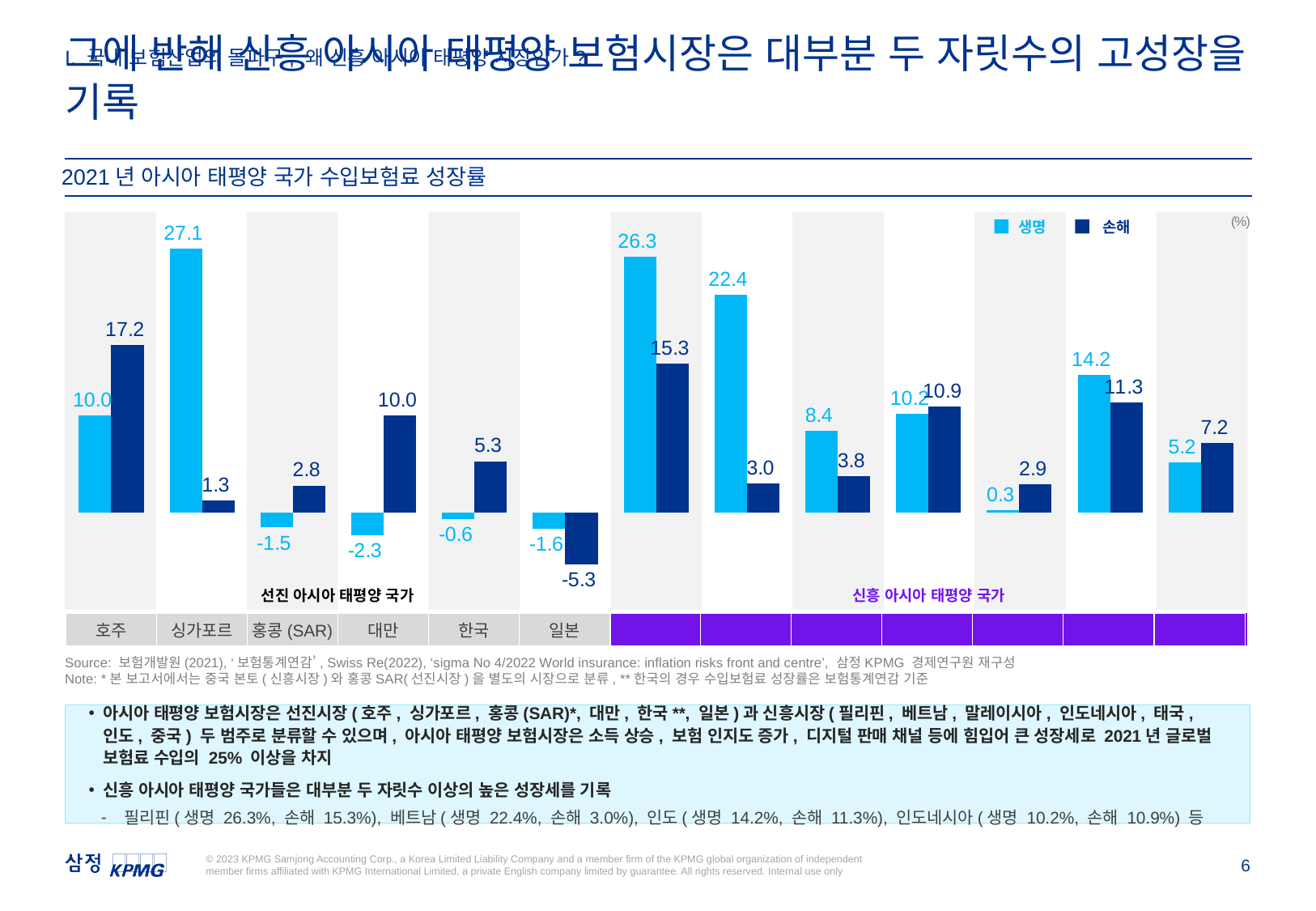

I. 국내 보험산업의 돌파구, 왜 신흥 아시아 태평양 시장인가?
그에 반해 신흥 아시아 태평양 보험시장은 대부분 두 자릿수의 고성장을 기록
2021년 아시아 태평양 국가 수입보험료 성장률

### Chart

| Category | 생명 | 손해 |
|---|---|---|
| 호주 | 10.0 | 17.2 |
| 싱가포르 | 27.1 | 1.3 |
| 홍콩 | -1.5 | 2.8 |
| 대만 | -2.3 | 10.0 |
| 한국 | -0.6 | 5.3 |
| 일본 | -1.6 | -5.3 |
| 필리핀 | 26.3 | 15.3 |
| 베트남 | 22.4 | 3.0 |
| 말레이시아 | 8.4 | 3.8 |
| 인도네시아 | 10.2 | 10.9 |
| 태국 | 0.3 | 2.9 |
| 인도 | 14.2 | 11.3 |
| 중국 | 5.2 | 7.2 |
생명
손해

(%)
선진 아시아 태평양 국가
신흥 아시아 태평양 국가

호주
싱가포르
홍콩(SAR)
대만
한국
일본
필리핀
베트남
말레이시아
인도네시아
태국
인도
중국
Source: 보험개발원(2021), ‘보험통계연감’, Swiss Re(2022), ‘sigma No 4/2022 World insurance: inflation risks front and centre’, 삼정KPMG 경제연구원 재구성
Note: *본 보고서에서는 중국 본토(신흥시장)와 홍콩SAR(선진시장)을 별도의 시장으로 분류, **한국의 경우 수입보험료 성장률은 보험통계연감 기준
아시아 태평양 보험시장은 선진시장(호주, 싱가포르, 홍콩(SAR)*, 대만, 한국**, 일본)과 신흥시장(필리핀, 베트남, 말레이시아, 인도네시아, 태국, 인도, 중국) 두 범주로 분류할 수 있으며, 아시아 태평양 보험시장은 소득 상승, 보험 인지도 증가, 디지털 판매 채널 등에 힘입어 큰 성장세로 2021년 글로벌 보험료 수입의 25% 이상을 차지
신흥 아시아 태평양 국가들은 대부분 두 자릿수 이상의 높은 성장세를 기록
필리핀(생명 26.3%, 손해 15.3%), 베트남(생명 22.4%, 손해 3.0%), 인도(생명 14.2%, 손해 11.3%), 인도네시아(생명 10.2%, 손해 10.9%) 등